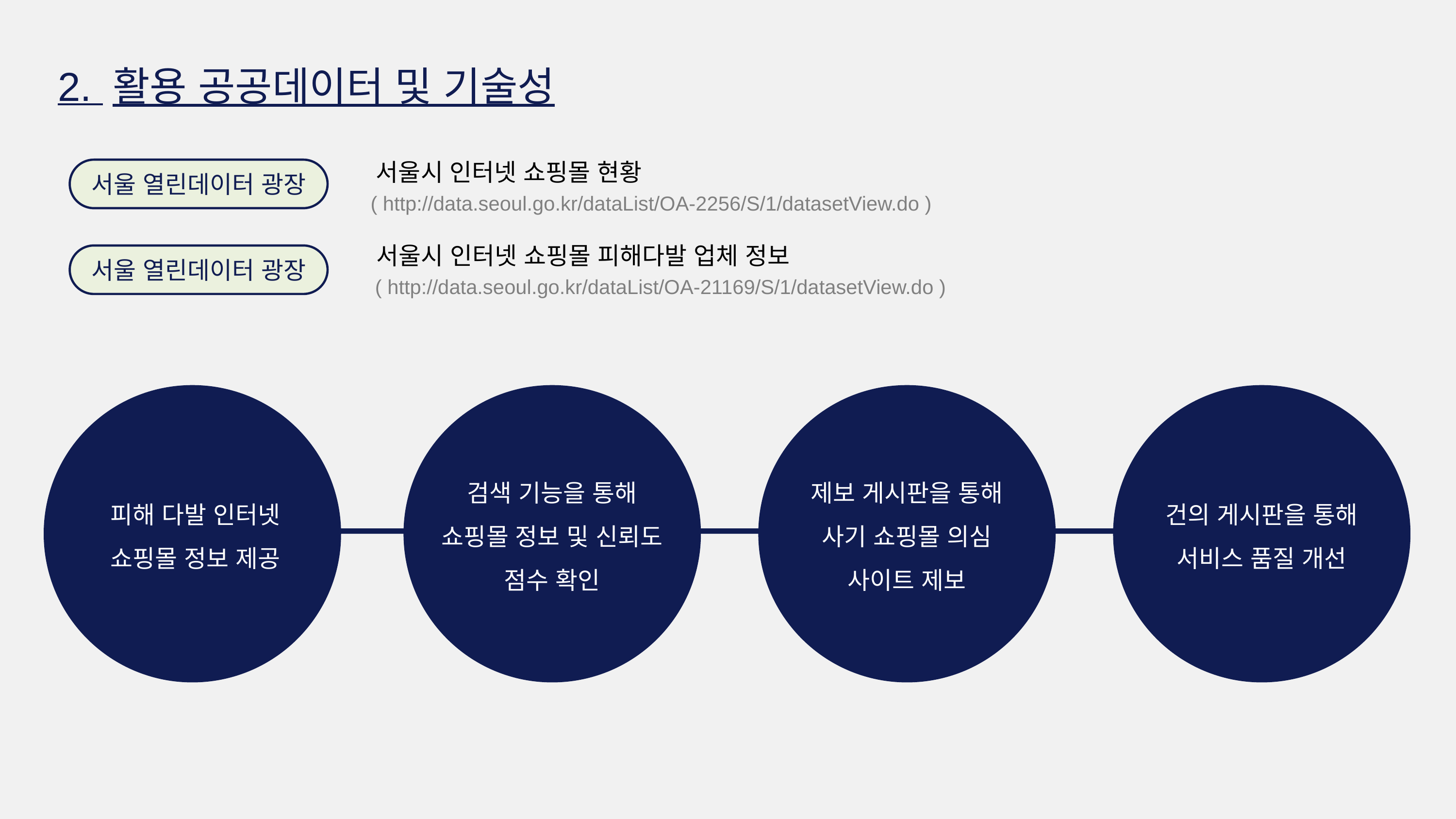

2. 활용 공공데이터 및 기술성
서울시 인터넷 쇼핑몰 현황
서울 열린데이터 광장
( http://data.seoul.go.kr/dataList/OA-2256/S/1/datasetView.do )
서울시 인터넷 쇼핑몰 피해다발 업체 정보
서울 열린데이터 광장
( http://data.seoul.go.kr/dataList/OA-21169/S/1/datasetView.do )

피해 다발 인터넷 쇼핑몰 정보 제공
검색 기능을 통해 쇼핑몰 정보 및 신뢰도 점수 확인
제보 게시판을 통해
사기 쇼핑몰 의심 사이트 제보
건의 게시판을 통해
서비스 품질 개선